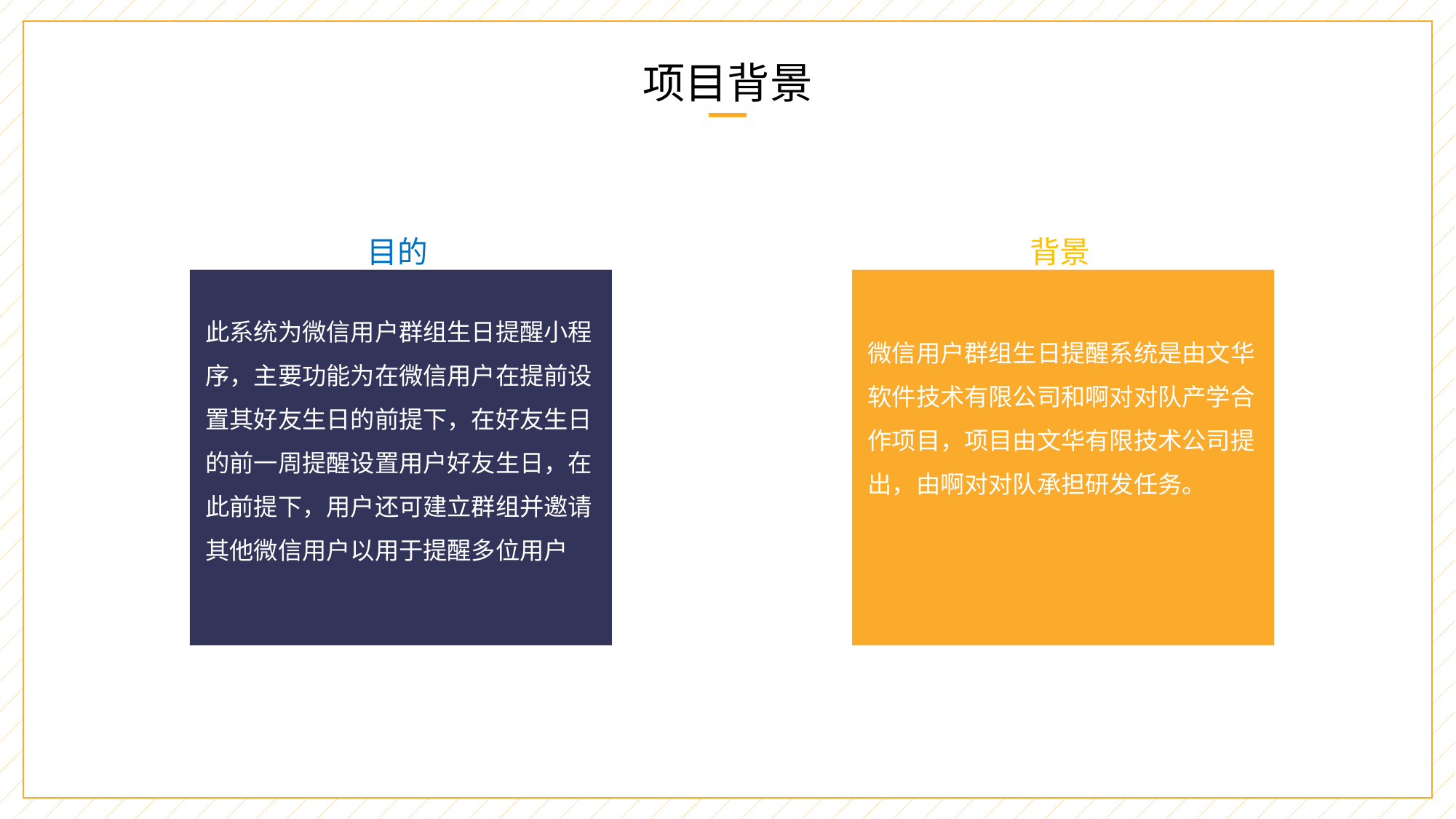

项目背景

目的
背景

此系统为微信用户群组生日提醒小程序，主要功能为在微信用户在提前设置其好友生日的前提下，在好友生日的前一周提醒设置用户好友生日，在此前提下，用户还可建立群组并邀请其他微信用户以用于提醒多位用户
微信用户群组生日提醒系统是由文华软件技术有限公司和啊对对队产学合作项目，项目由文华有限技术公司提出，由啊对对队承担研发任务。